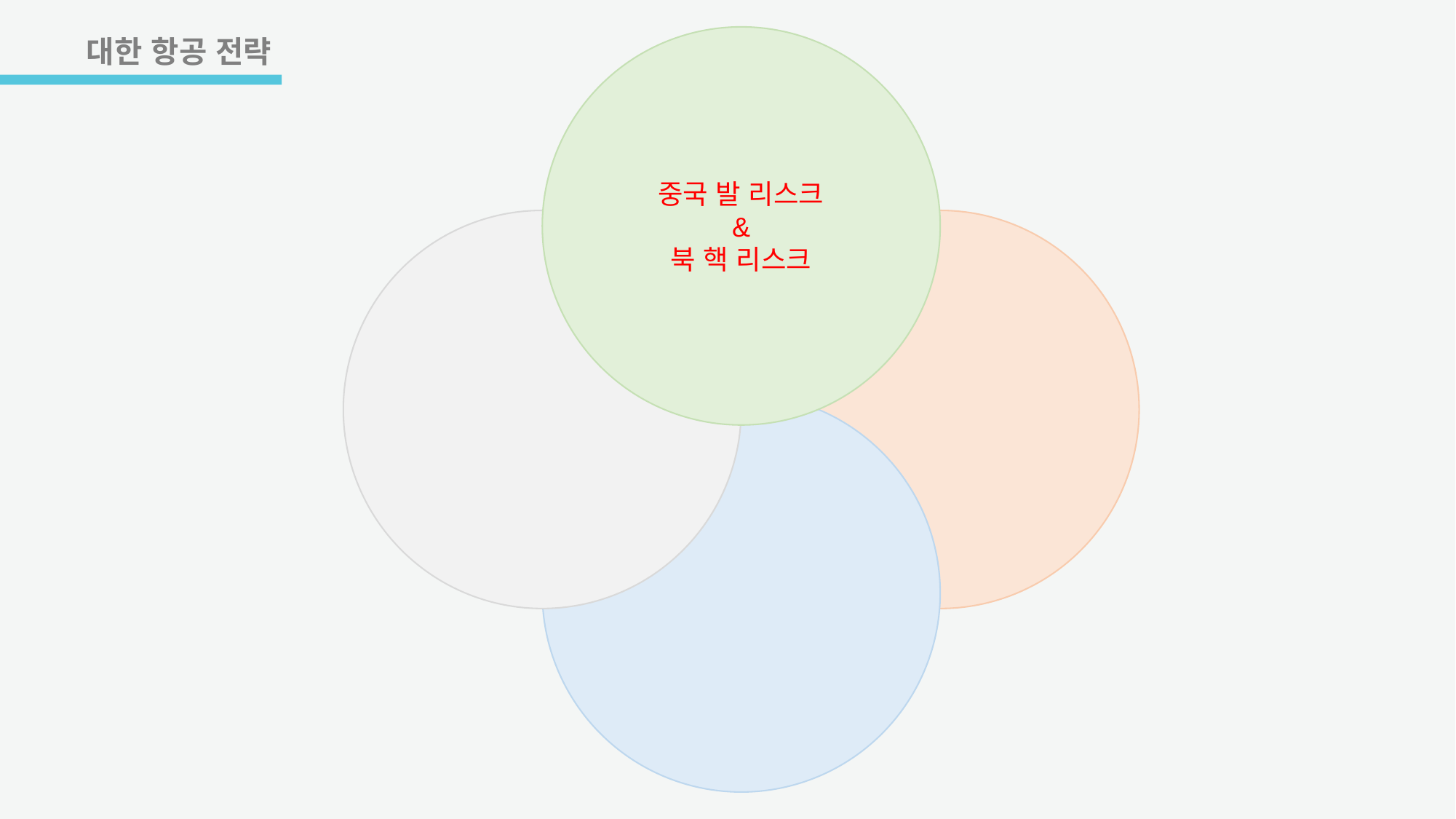

대한 항공 전략

중국 발 리스크
&
북 핵 리스크